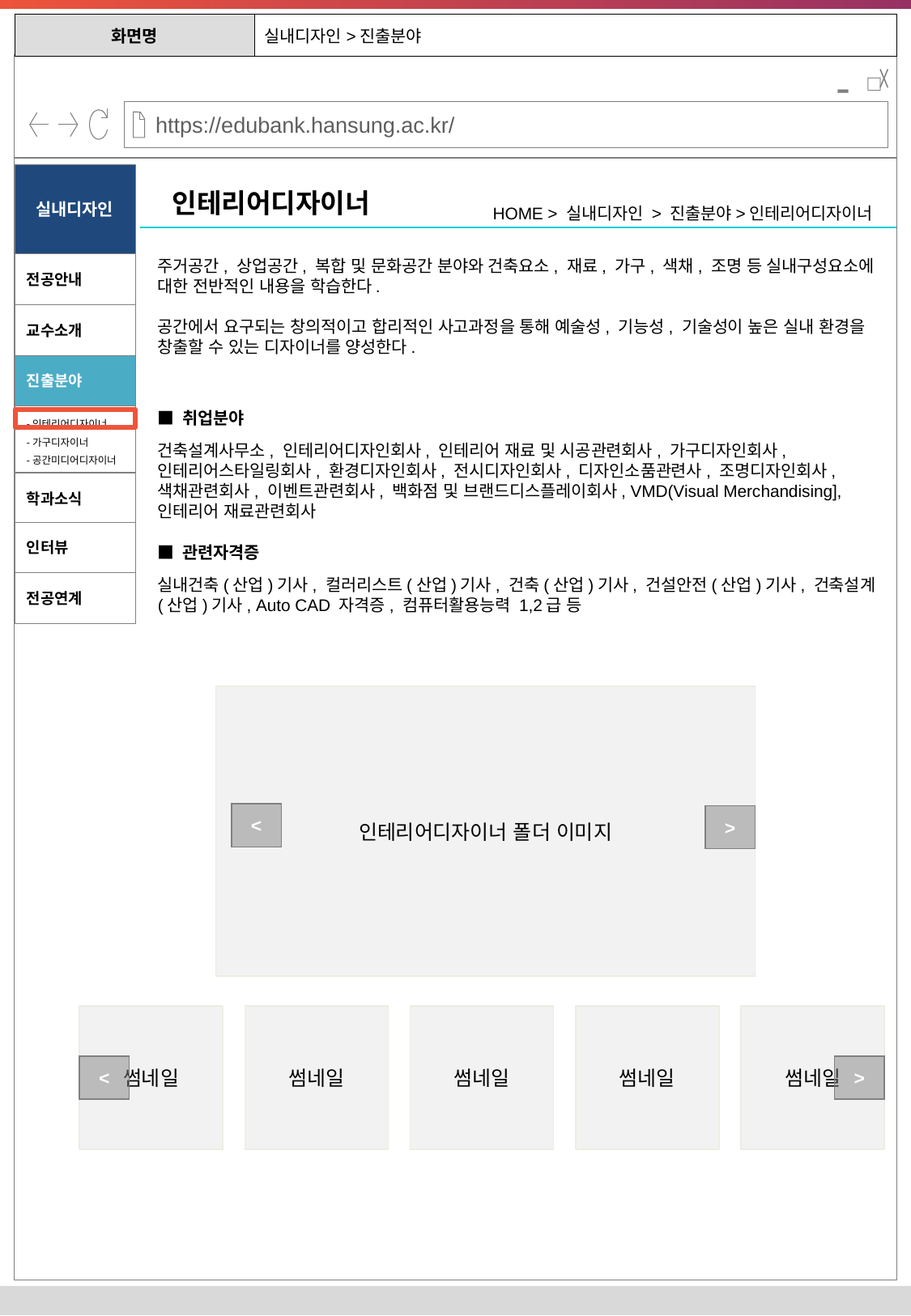

| 화면명 | 실내디자인>진출분야 |
| --- | --- |
-
실내디자인
인테리어디자이너
HOME > 실내디자인 > 진출분야>인테리어디자이너
주거공간, 상업공간, 복합 및 문화공간 분야와 건축요소, 재료, 가구, 색채, 조명 등 실내구성요소에 대한 전반적인 내용을 학습한다.

공간에서 요구되는 창의적이고 합리적인 사고과정을 통해 예술성, 기능성, 기술성이 높은 실내 환경을 창출할 수 있는 디자이너를 양성한다.
전공안내
교수소개
진출분야
■ 취업분야
-인테리어디자이너
-가구디자이너
-공간미디어디자이너

건축설계사무소, 인테리어디자인회사, 인테리어 재료 및 시공관련회사, 가구디자인회사, 인테리어스타일링회사, 환경디자인회사, 전시디자인회사, 디자인소품관련사, 조명디자인회사, 색채관련회사, 이벤트관련회사, 백화점 및 브랜드디스플레이회사, VMD(Visual Merchandising], 인테리어 재료관련회사
학과소식
인터뷰
■ 관련자격증
실내건축(산업)기사, 컬러리스트(산업)기사, 건축(산업)기사, 건설안전(산업)기사, 건축설계(산업)기사, Auto CAD 자격증, 컴퓨터활용능력 1,2급 등
전공연계
인테리어디자이너 폴더 이미지
<
>
썸네일
썸네일
썸네일
썸네일
썸네일
<
>